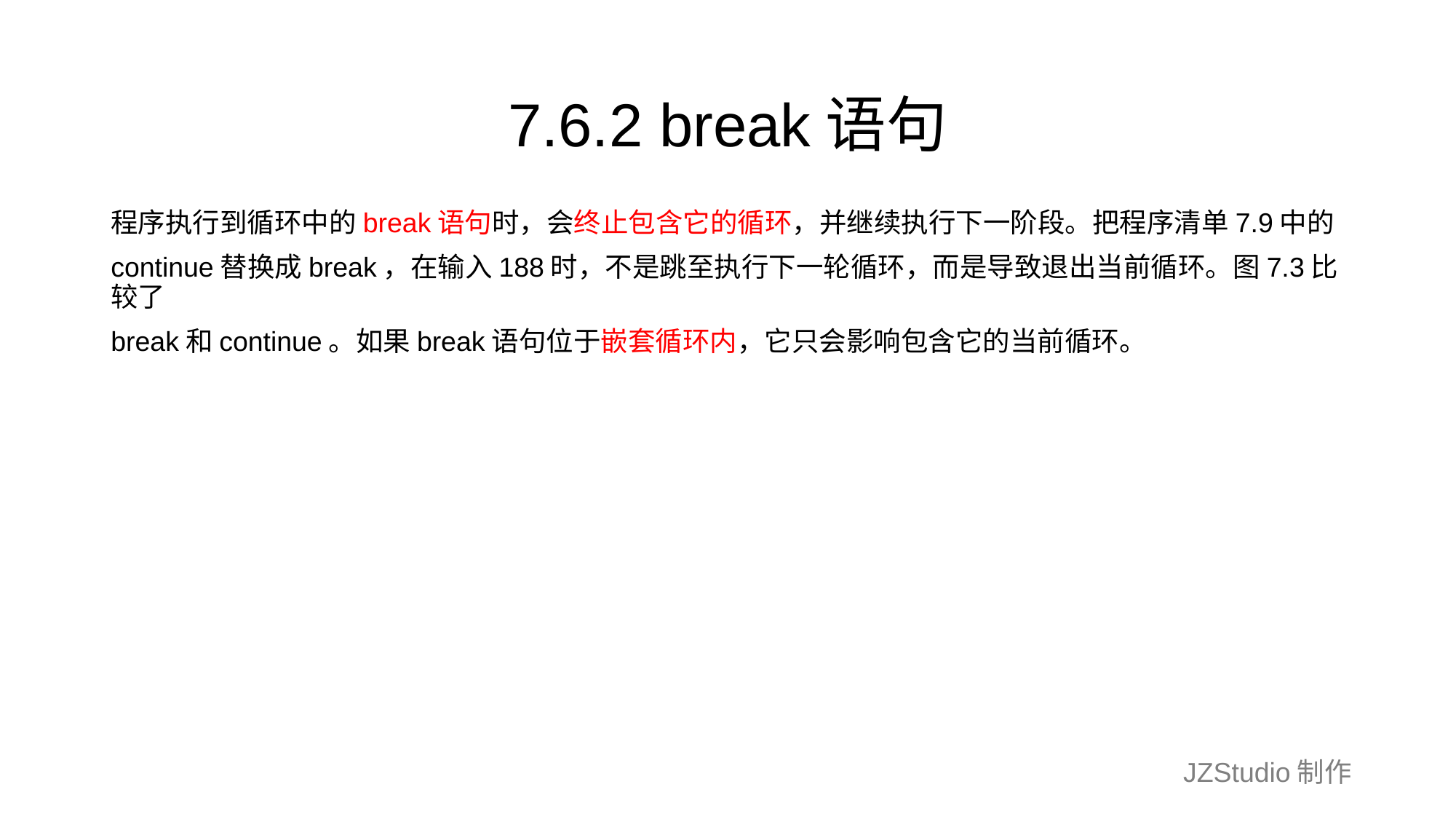

# 7.6.2 break语句
程序执行到循环中的break语句时，会终止包含它的循环，并继续执行下一阶段。把程序清单7.9中的
continue替换成break，在输入188时，不是跳至执行下一轮循环，而是导致退出当前循环。图7.3比较了
break和continue。如果break语句位于嵌套循环内，它只会影响包含它的当前循环。